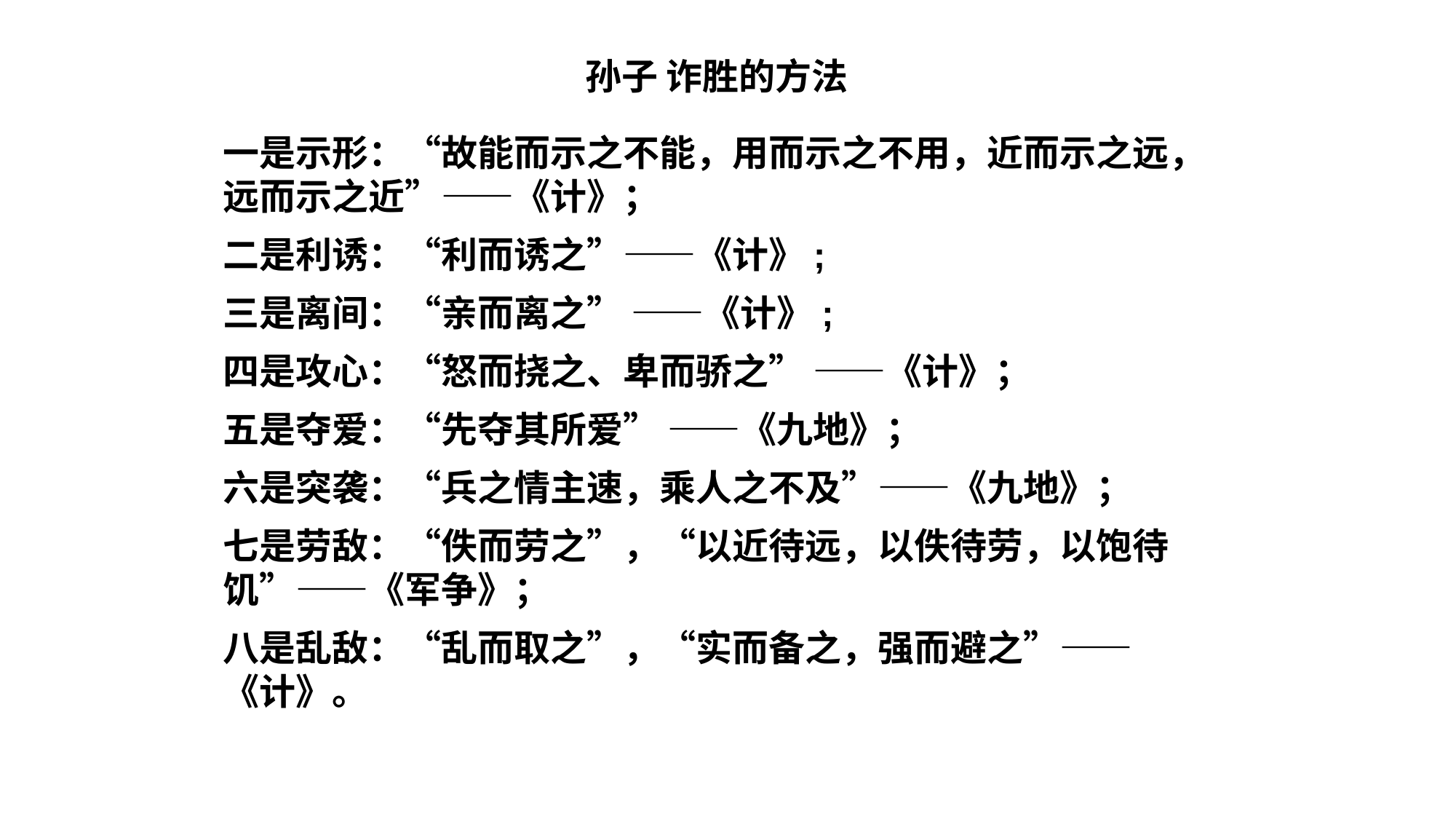

孙子 诈胜的方法
一是示形：“故能而示之不能，用而示之不用，近而示之远，远而示之近”——《计》；
二是利诱：“利而诱之”——《计》;
三是离间：“亲而离之” ——《计》;
四是攻心：“怒而挠之、卑而骄之” ——《计》；
五是夺爱：“先夺其所爱” ——《九地》；
六是突袭：“兵之情主速，乘人之不及”——《九地》；
七是劳敌：“佚而劳之”，“以近待远，以佚待劳，以饱待饥”——《军争》；
八是乱敌：“乱而取之”，“实而备之，强而避之”——《计》。